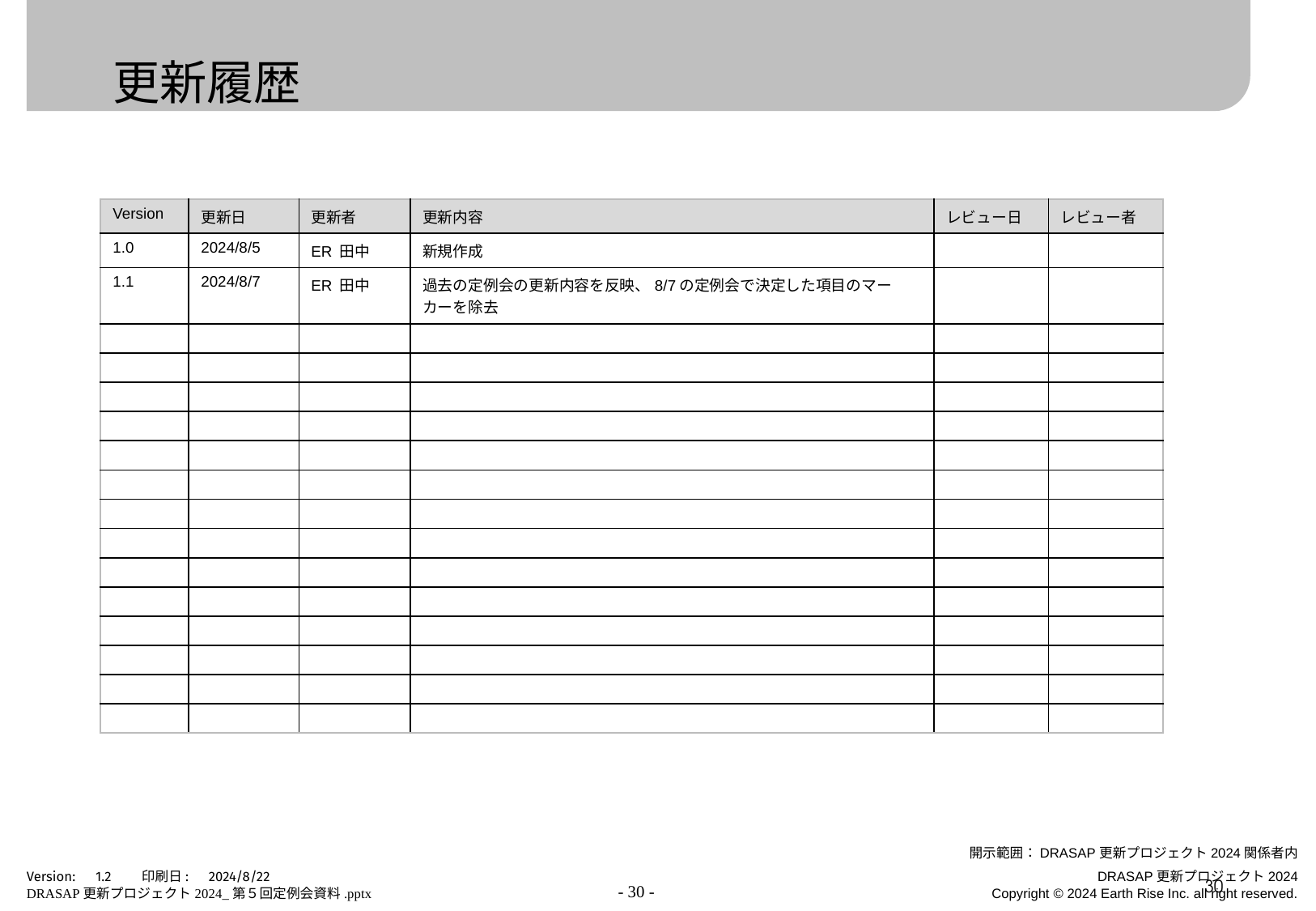

# 更新履歴
| Version | 更新日 | 更新者 | 更新内容 | レビュー日 | レビュー者 |
| --- | --- | --- | --- | --- | --- |
| 1.0 | 2024/8/5 | ER 田中 | 新規作成 |  |  |
| 1.1 | 2024/8/7 | ER 田中 | 過去の定例会の更新内容を反映、8/7の定例会で決定した項目のマーカーを除去 |  |  |
|  |  |  |  |  |  |
|  |  |  |  |  |  |
|  |  |  |  |  |  |
|  |  |  |  |  |  |
|  |  |  |  |  |  |
|  |  |  |  |  |  |
|  |  |  |  |  |  |
|  |  |  |  |  |  |
|  |  |  |  |  |  |
|  |  |  |  |  |  |
|  |  |  |  |  |  |
|  |  |  |  |  |  |
|  |  |  |  |  |  |
|  |  |  |  |  |  |
30